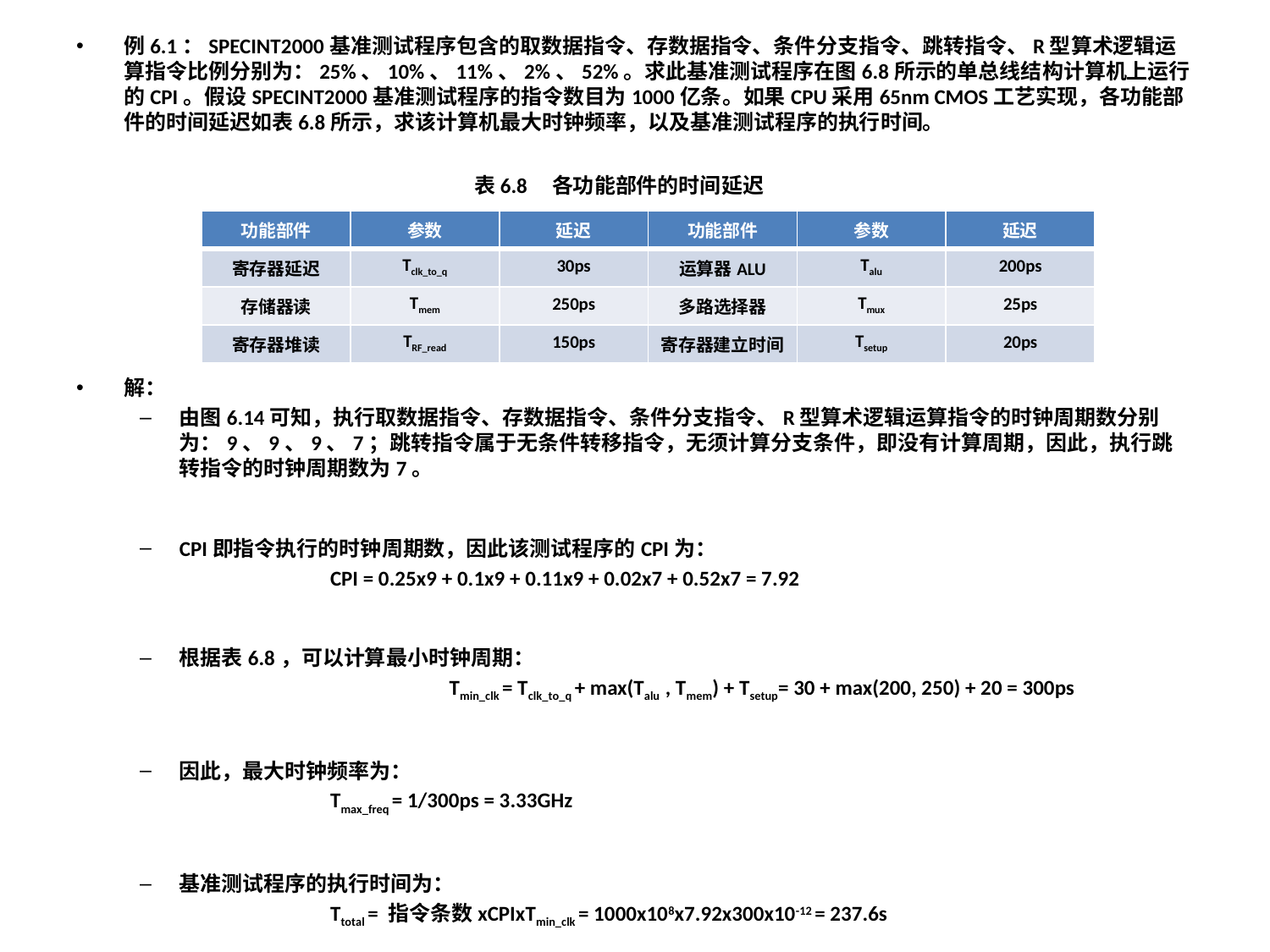

例6.1：SPECINT2000基准测试程序包含的取数据指令、存数据指令、条件分支指令、跳转指令、R型算术逻辑运算指令比例分别为：25%、10%、11%、2%、52%。求此基准测试程序在图6.8所示的单总线结构计算机上运行的CPI。假设SPECINT2000基准测试程序的指令数目为1000亿条。如果CPU采用65nm CMOS工艺实现，各功能部件的时间延迟如表6.8所示，求该计算机最大时钟频率，以及基准测试程序的执行时间。

解：
由图6.14可知，执行取数据指令、存数据指令、条件分支指令、R型算术逻辑运算指令的时钟周期数分别为：9、9、9、7；跳转指令属于无条件转移指令，无须计算分支条件，即没有计算周期，因此，执行跳转指令的时钟周期数为7。

CPI即指令执行的时钟周期数，因此该测试程序的CPI为：
	CPI = 0.25x9 + 0.1x9 + 0.11x9 + 0.02x7 + 0.52x7 = 7.92

根据表6.8，可以计算最小时钟周期：
		Tmin_clk = Tclk_to_q + max(Talu  , Tmem) + Tsetup= 30 + max(200, 250) + 20 = 300ps

因此，最大时钟频率为：
	Tmax_freq = 1/300ps = 3.33GHz

基准测试程序的执行时间为：
	Ttotal = 指令条数xCPIxTmin_clk = 1000x108x7.92x300x10-12 = 237.6s
表6.8    各功能部件的时间延迟
| 功能部件 | 参数 | 延迟 | 功能部件 | 参数 | 延迟 |
| --- | --- | --- | --- | --- | --- |
| 寄存器延迟 | Tclk\_to\_q | 30ps | 运算器ALU | Talu | 200ps |
| 存储器读 | Tmem | 250ps | 多路选择器 | Tmux | 25ps |
| 寄存器堆读 | TRF\_read | 150ps | 寄存器建立时间 | Tsetup | 20ps |